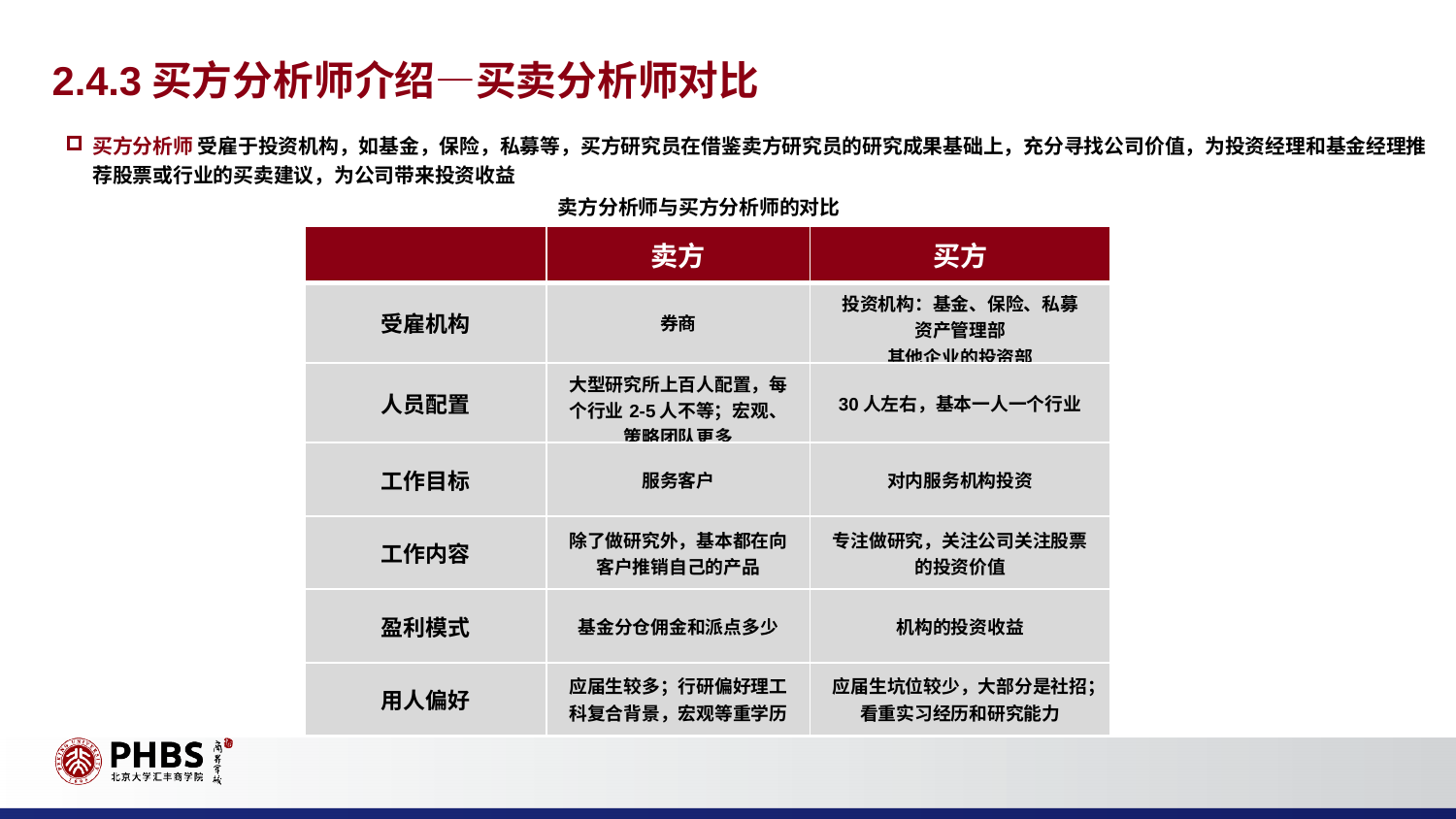

2.4.3买方分析师介绍—买卖分析师对比
买方分析师 受雇于投资机构，如基金，保险，私募等，买方研究员在借鉴卖方研究员的研究成果基础上，充分寻找公司价值，为投资经理和基金经理推荐股票或行业的买卖建议，为公司带来投资收益
卖方分析师与买方分析师的对比
|  | 卖方 | 买方 |
| --- | --- | --- |
| 受雇机构 | 券商 | 投资机构：基金、保险、私募 资产管理部 其他企业的投资部 |
| 人员配置 | 大型研究所上百人配置，每个行业2-5人不等；宏观、策略团队更多 | 30人左右，基本一人一个行业 |
| 工作目标 | 服务客户 | 对内服务机构投资 |
| 工作内容 | 除了做研究外，基本都在向客户推销自己的产品 | 专注做研究，关注公司关注股票的投资价值 |
| 盈利模式 | 基金分仓佣金和派点多少 | 机构的投资收益 |
| 用人偏好 | 应届生较多；行研偏好理工科复合背景，宏观等重学历 | 应届生坑位较少，大部分是社招；看重实习经历和研究能力 |